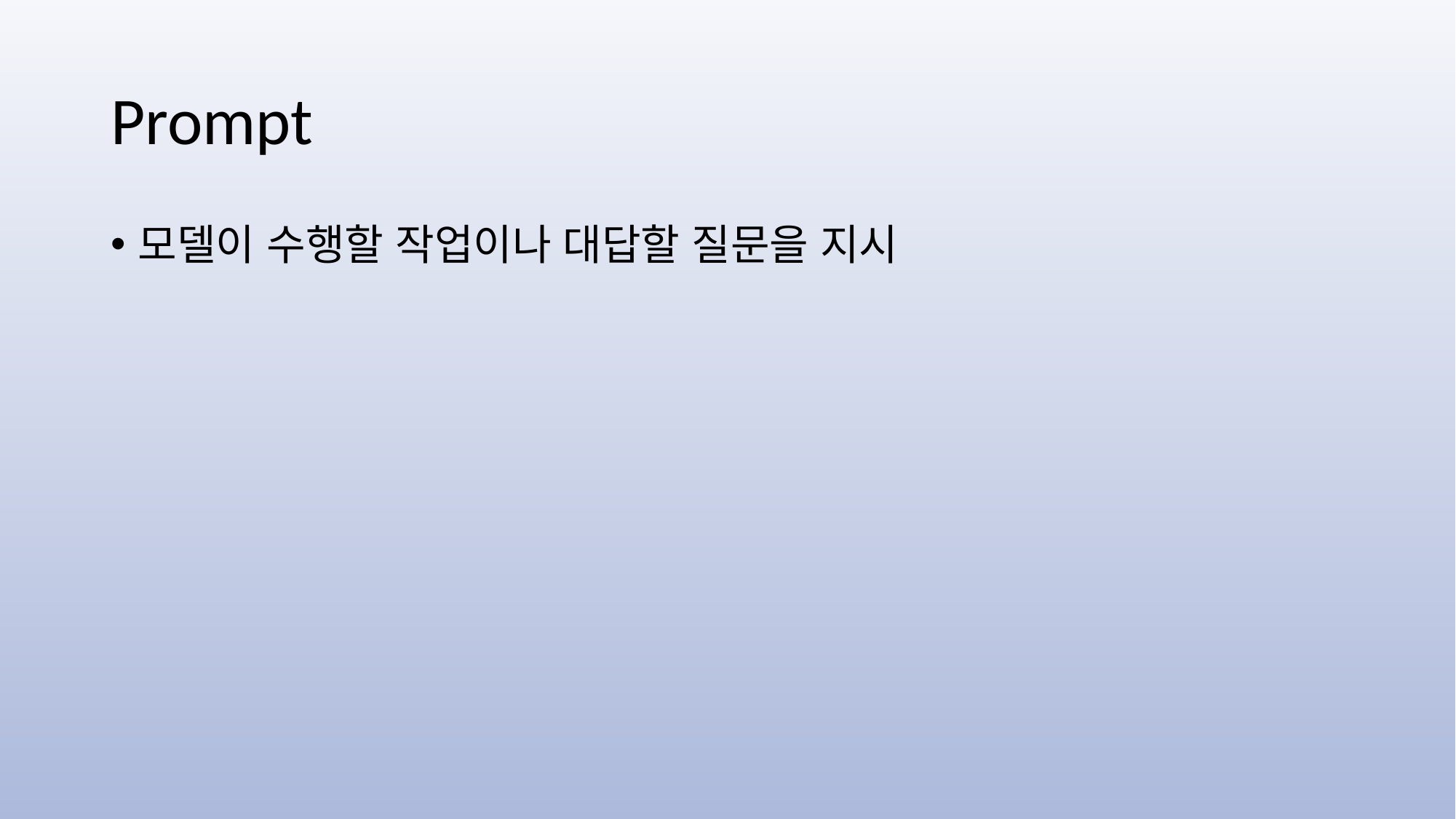

# Prompt
모델이 수행할 작업이나 대답할 질문을 지시